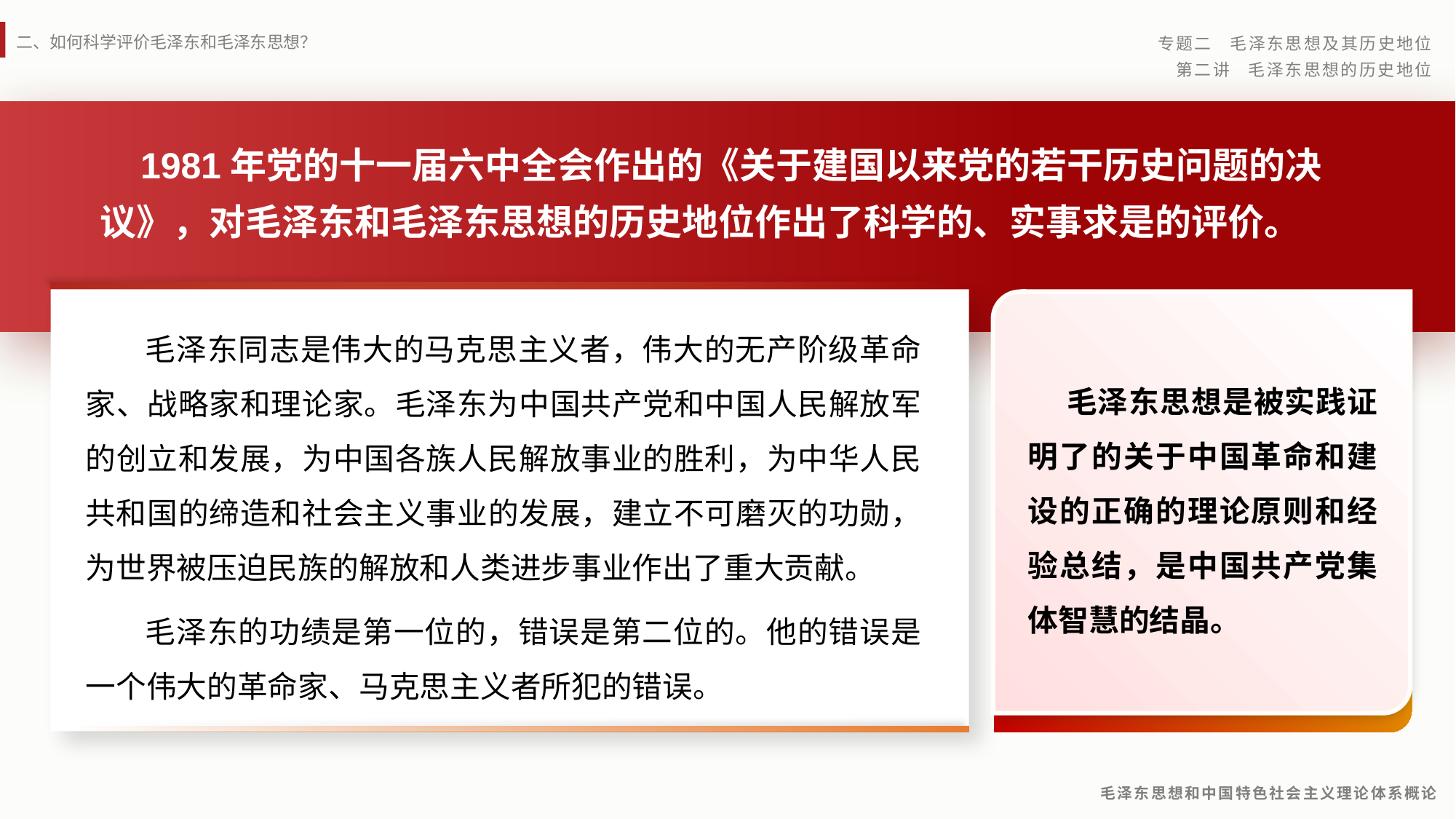

1981年党的十一届六中全会作出的《关于建国以来党的若干历史问题的决议》，对毛泽东和毛泽东思想的历史地位作出了科学的、实事求是的评价。

       毛泽东同志是伟大的马克思主义者，伟大的无产阶级革命家、战略家和理论家。毛泽东为中国共产党和中国人民解放军的创立和发展，为中国各族人民解放事业的胜利，为中华人民共和国的缔造和社会主义事业的发展，建立不可磨灭的功勋，为世界被压迫民族的解放和人类进步事业作出了重大贡献。
       毛泽东的功绩是第一位的，错误是第二位的。他的错误是一个伟大的革命家、马克思主义者所犯的错误。
    毛泽东思想是被实践证明了的关于中国革命和建设的正确的理论原则和经验总结，是中国共产党集体智慧的结晶。